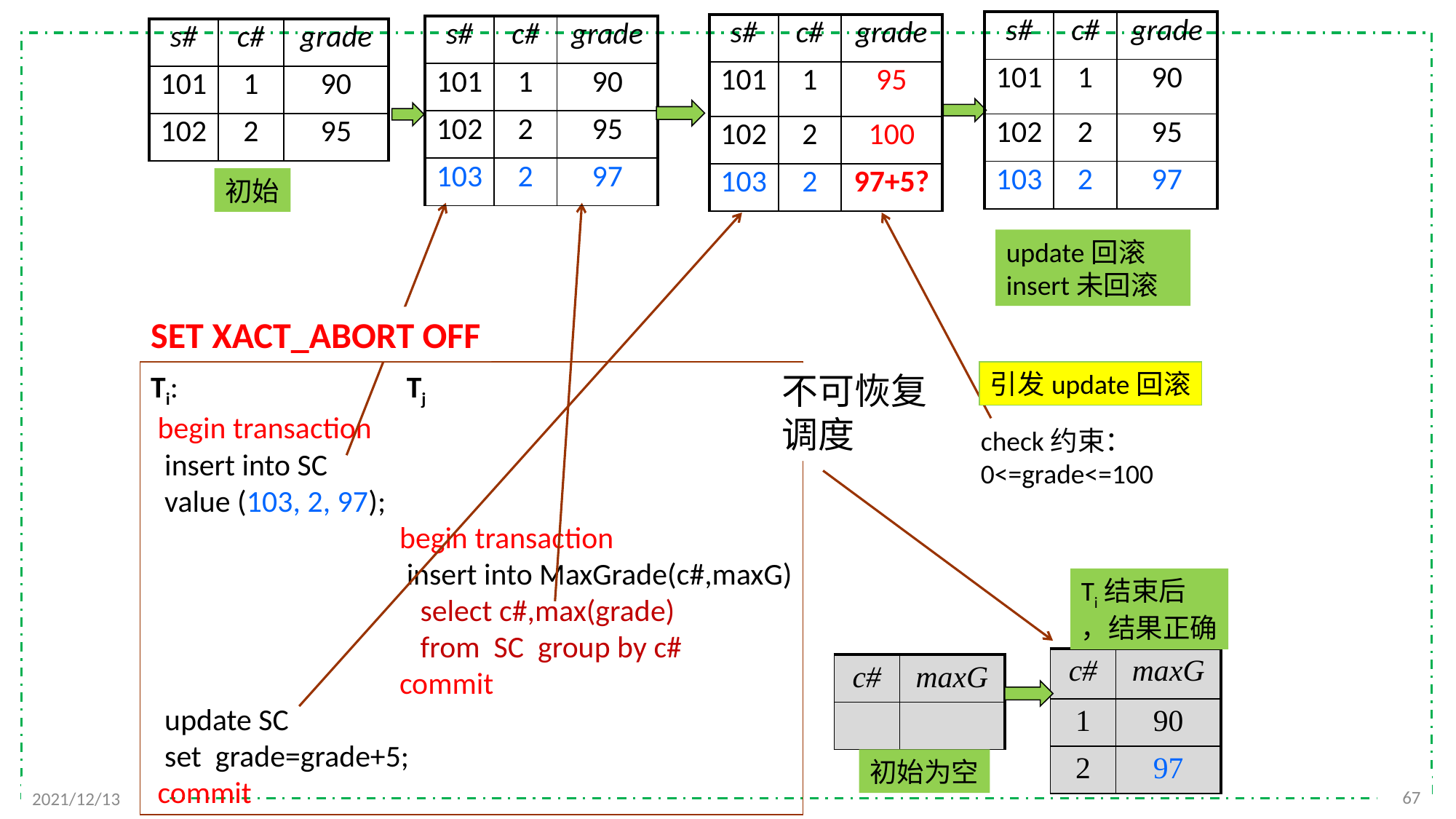

| s# | c# | grade |
| --- | --- | --- |
| 101 | 1 | 90 |
| 102 | 2 | 95 |
| 103 | 2 | 97 |
| s# | c# | grade |
| --- | --- | --- |
| 101 | 1 | 95 |
| 102 | 2 | 100 |
| 103 | 2 | 97+5? |
| s# | c# | grade |
| --- | --- | --- |
| 101 | 1 | 90 |
| 102 | 2 | 95 |
| 103 | 2 | 97 |
| s# | c# | grade |
| --- | --- | --- |
| 101 | 1 | 90 |
| 102 | 2 | 95 |

初始
update回滚
insert未回滚
SET XACT_ABORT OFF
引发update回滚
Ti:                                 Tj
 begin transaction
  insert into SC
  value (103, 2, 97);
                                    begin transaction
                                     insert into MaxGrade(c#,maxG)
                                       select c#,max(grade)
                                       from  SC  group by c#
                                    commit
  update SC
  set  grade=grade+5;
 commit
不可恢复
调度
check约束：
0<=grade<=100
Ti结束后
，结果正确
| c# | maxG |
| --- | --- |
| 1 | 90 |
| 2 | 97 |
| c# | maxG |
| --- | --- |
|  |  |

初始为空
67
2021/12/13